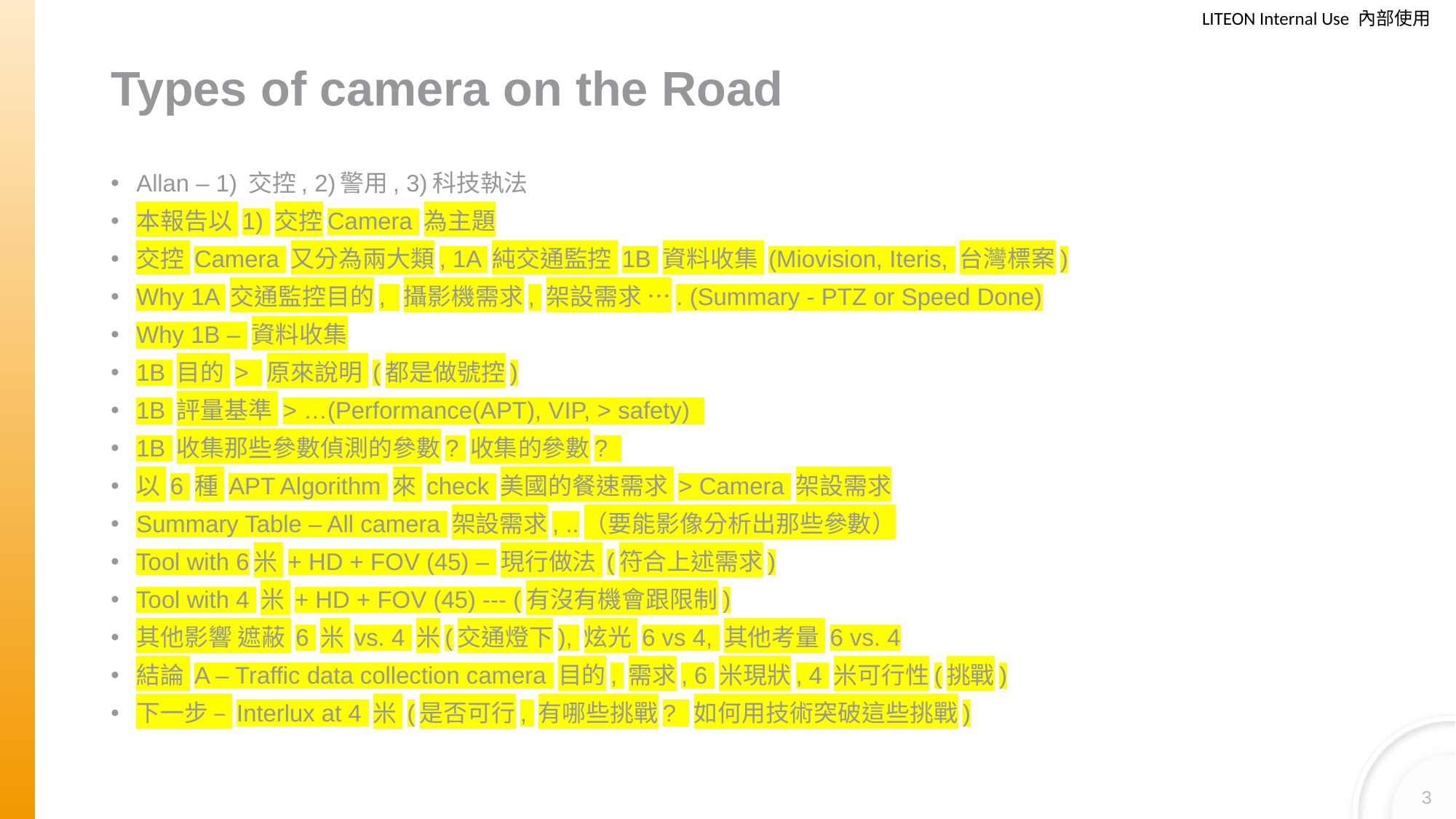

# Types of camera on the Road
Allan – 1) 交控, 2)警用, 3)科技執法
本報告以 1) 交控Camera 為主題
交控 Camera 又分為兩大類, 1A 純交通監控 1B 資料收集 (Miovision, Iteris, 台灣標案)
Why 1A 交通監控目的,  攝影機需求, 架設需求 …. (Summary - PTZ or Speed Done)
Why 1B – 資料收集
1B 目的 >  原來說明 (都是做號控)
1B 評量基準 > …(Performance(APT), VIP, > safety)
1B 收集那些參數偵測的參數? 收集的參數?
以 6 種 APT Algorithm 來 check 美國的餐速需求 > Camera 架設需求
Summary Table – All camera 架設需求, ..（要能影像分析出那些參數）
Tool with 6米 + HD + FOV (45) – 現行做法 (符合上述需求)
Tool with 4 米 + HD + FOV (45) --- (有沒有機會跟限制)
其他影響 遮蔽 6 米 vs. 4 米(交通燈下), 炫光 6 vs 4, 其他考量 6 vs. 4
結論 A – Traffic data collection camera 目的, 需求, 6 米現狀, 4 米可行性(挑戰)
下一步 – Interlux at 4 米 (是否可行, 有哪些挑戰?  如何用技術突破這些挑戰)

3